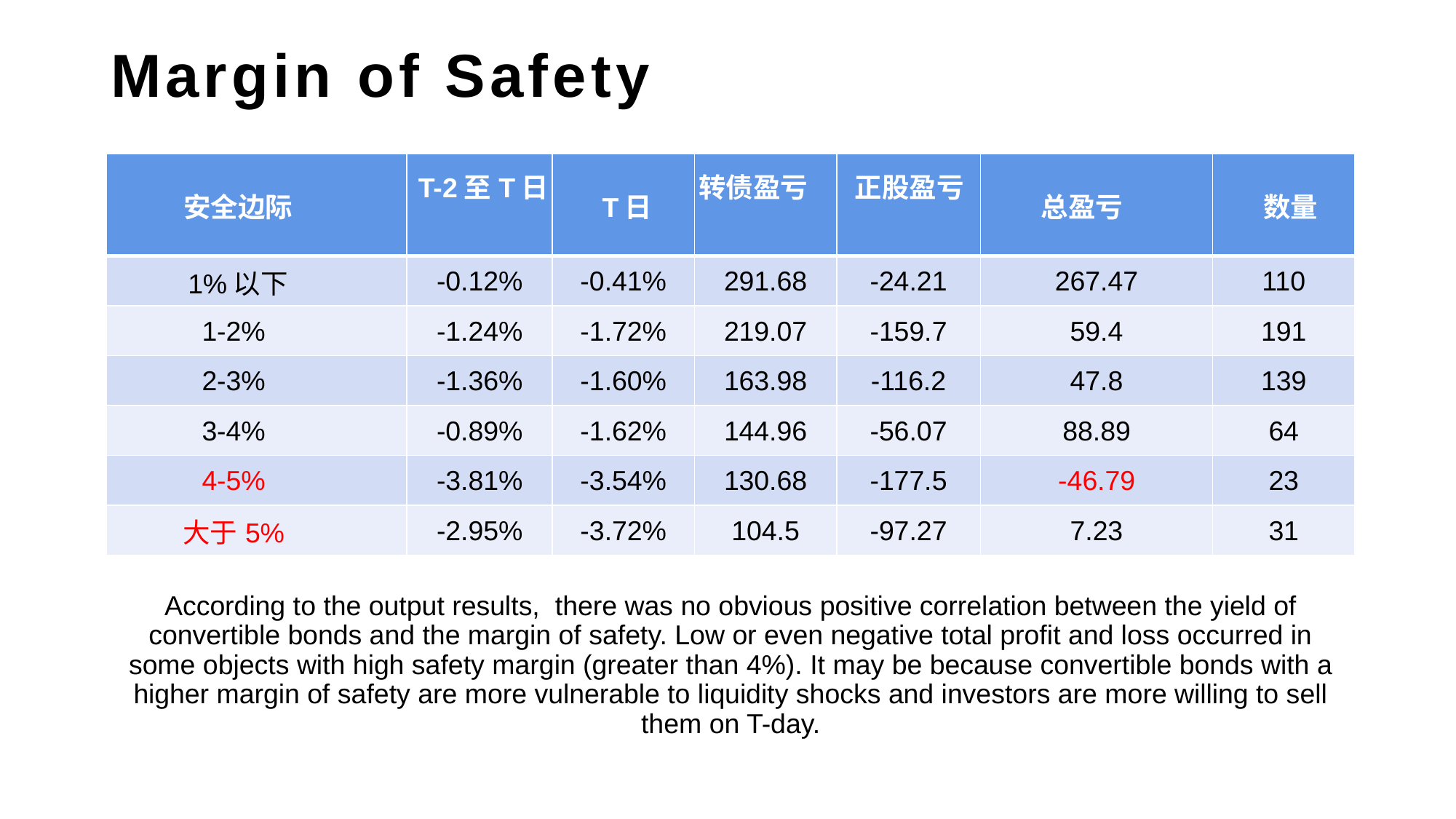

Margin of Safety
| 安全边际 | T-2至T日 | T日 | 转债盈亏 | 正股盈亏 | 总盈亏 | 数量 |
| --- | --- | --- | --- | --- | --- | --- |
| 1%以下 | -0.12% | -0.41% | 291.68 | -24.21 | 267.47 | 110 |
| 1-2% | -1.24% | -1.72% | 219.07 | -159.7 | 59.4 | 191 |
| 2-3% | -1.36% | -1.60% | 163.98 | -116.2 | 47.8 | 139 |
| 3-4% | -0.89% | -1.62% | 144.96 | -56.07 | 88.89 | 64 |
| 4-5% | -3.81% | -3.54% | 130.68 | -177.5 | -46.79 | 23 |
| 大于5% | -2.95% | -3.72% | 104.5 | -97.27 | 7.23 | 31 |
According to the output results,  there was no obvious positive correlation between the yield of convertible bonds and the margin of safety. Low or even negative total profit and loss occurred in some objects with high safety margin (greater than 4%). It may be because convertible bonds with a higher margin of safety are more vulnerable to liquidity shocks and investors are more willing to sell them on T-day.